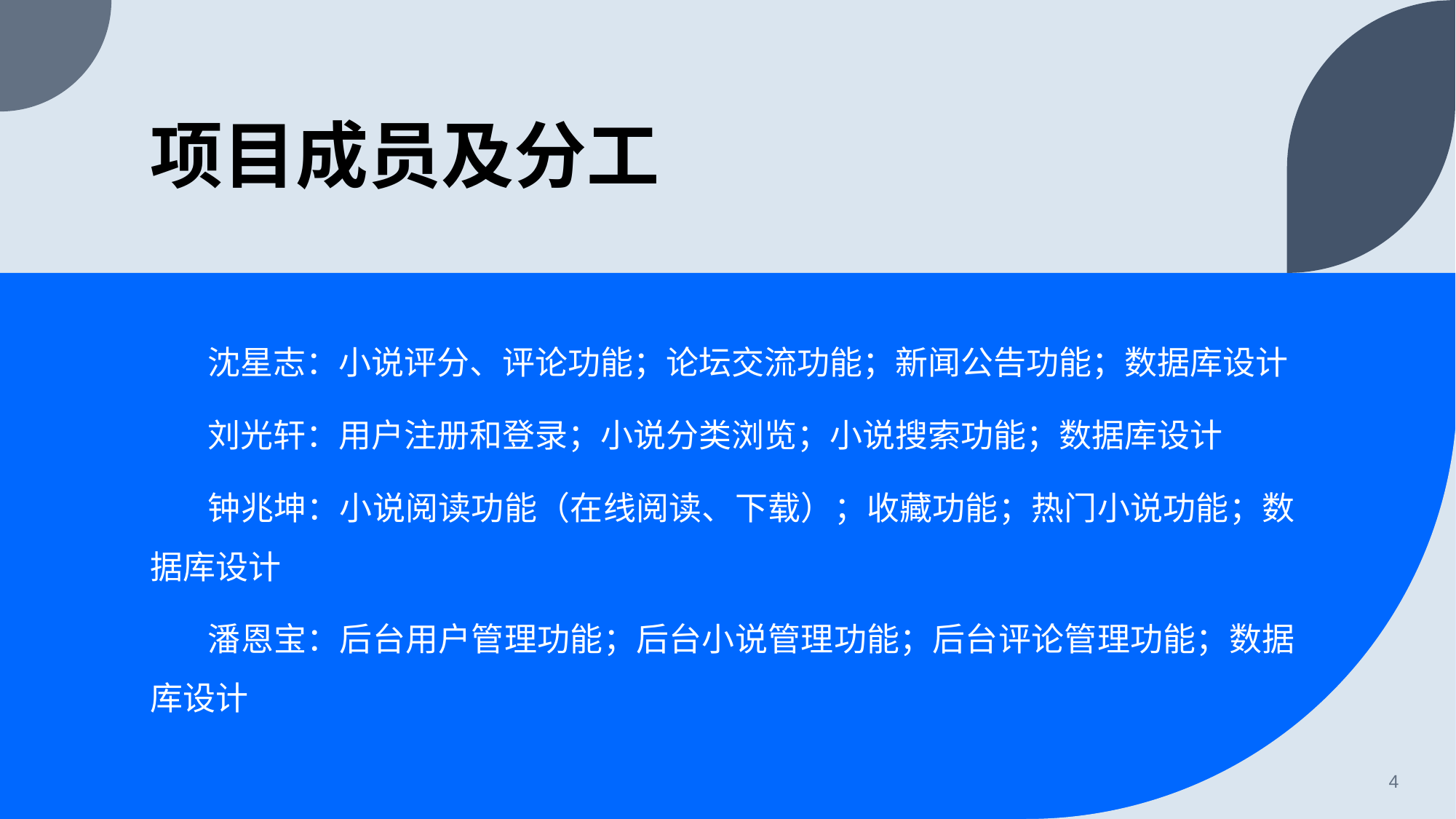

# 项目成员及分工
沈星志：小说评分、评论功能；论坛交流功能；新闻公告功能；数据库设计
刘光轩：用户注册和登录；小说分类浏览；小说搜索功能；数据库设计
钟兆坤：小说阅读功能（在线阅读、下载）；收藏功能；热门小说功能；数据库设计
潘恩宝：后台用户管理功能；后台小说管理功能；后台评论管理功能；数据库设计
4